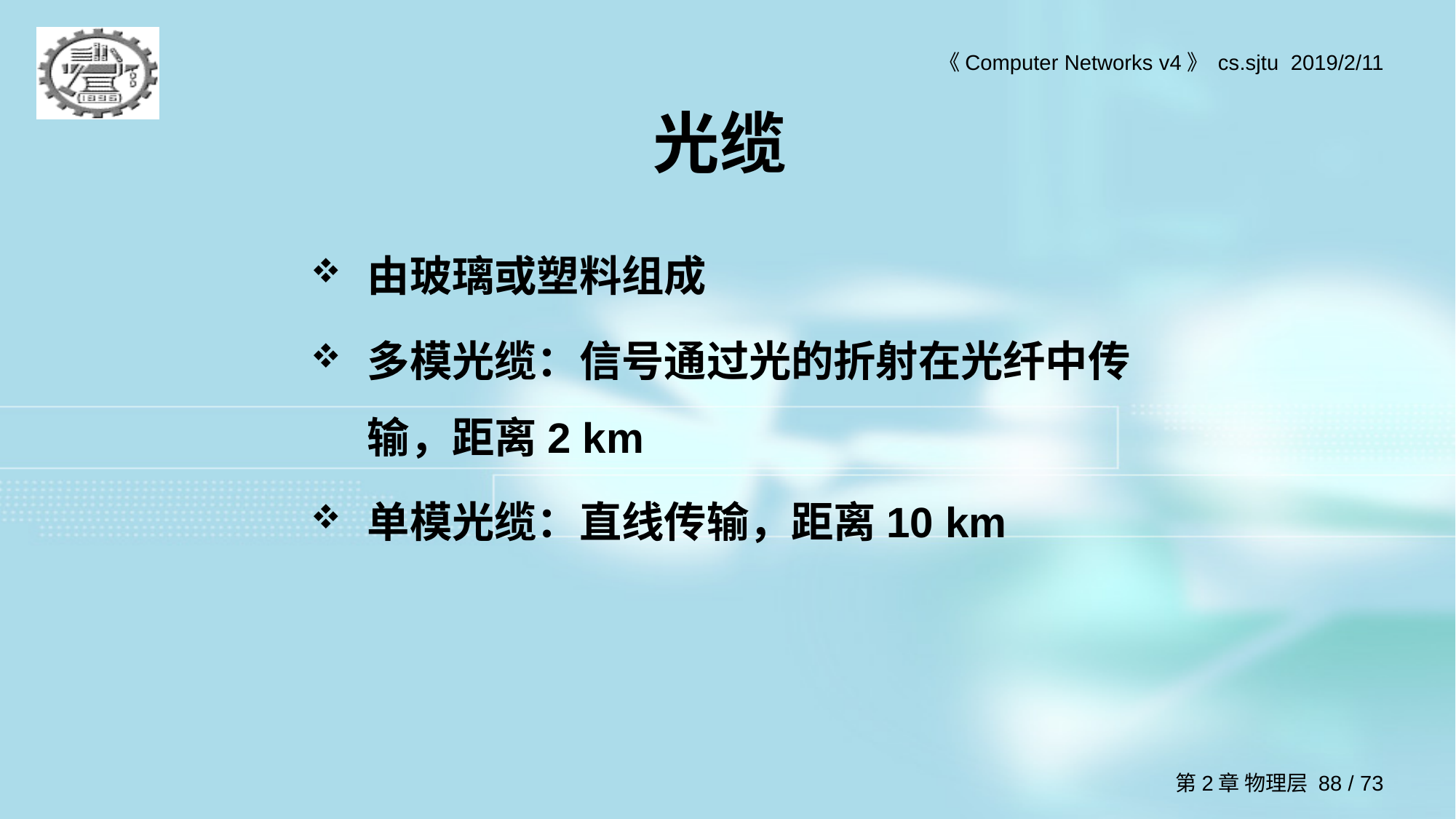

# 光缆
由玻璃或塑料组成
多模光缆：信号通过光的折射在光纤中传输，距离2 km
单模光缆：直线传输，距离10 km